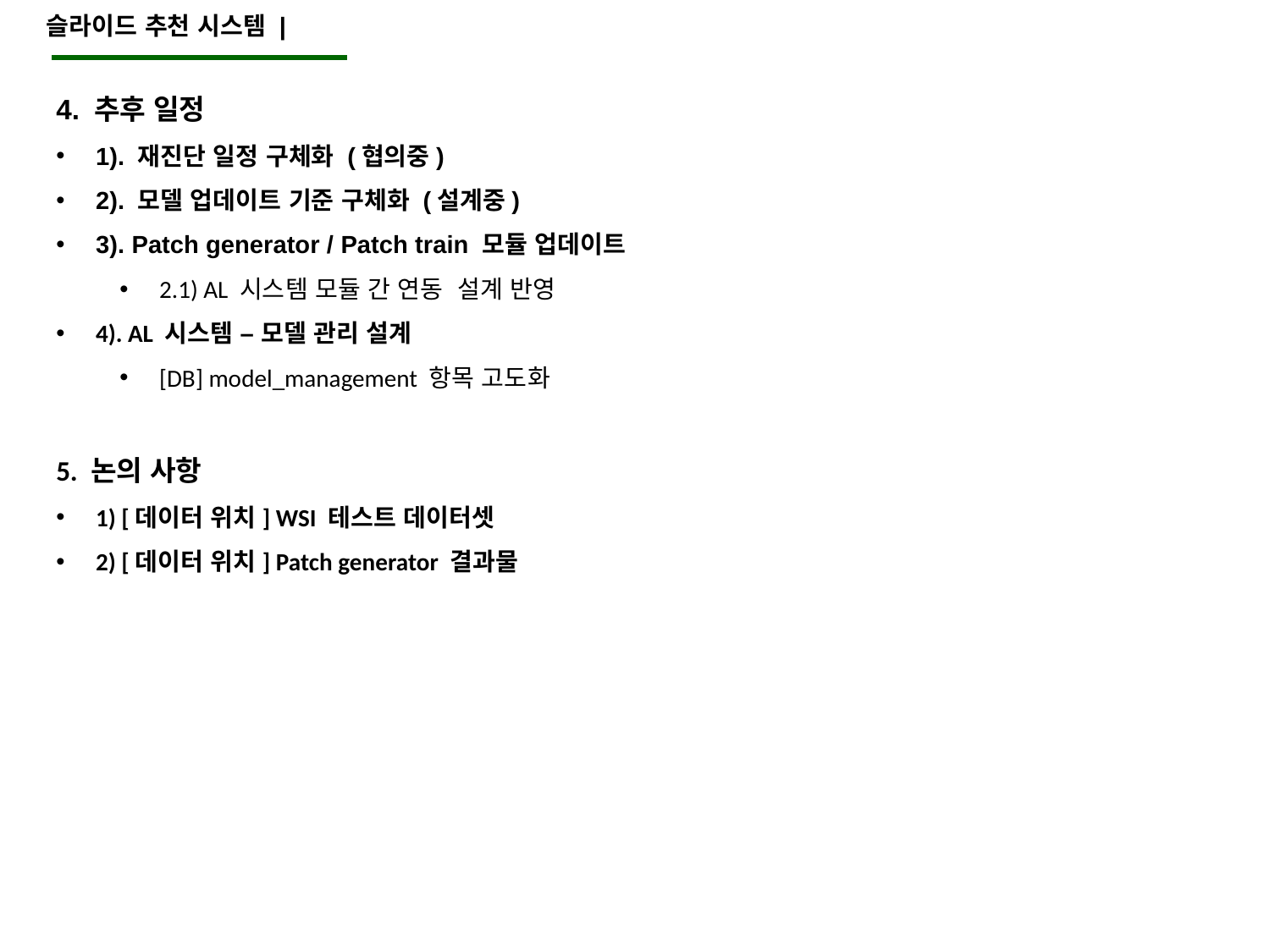

슬라이드 추천 시스템 |
4. 추후 일정
1). 재진단 일정 구체화 (협의중)
2). 모델 업데이트 기준 구체화 (설계중)
3). Patch generator / Patch train 모듈 업데이트
2.1) AL 시스템 모듈 간 연동  설계 반영
4). AL 시스템 – 모델 관리 설계
[DB] model_management 항목 고도화

5. 논의 사항
1) [데이터 위치] WSI 테스트 데이터셋
2) [데이터 위치] Patch generator 결과물